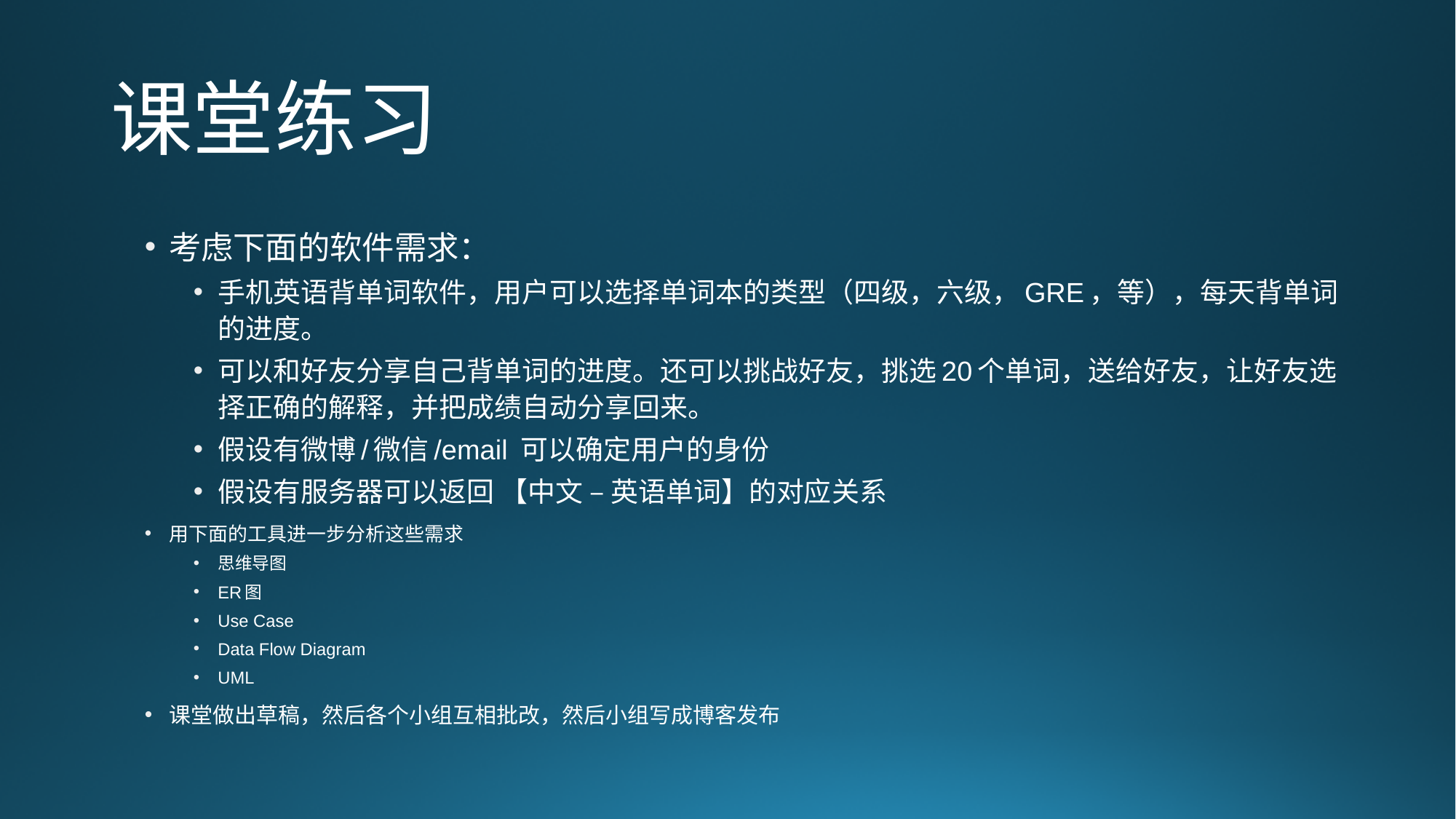

# 课堂练习
考虑下面的软件需求：
手机英语背单词软件，用户可以选择单词本的类型（四级，六级，GRE，等），每天背单词的进度。
可以和好友分享自己背单词的进度。还可以挑战好友，挑选20个单词，送给好友，让好友选择正确的解释，并把成绩自动分享回来。
假设有微博/微信/email 可以确定用户的身份
假设有服务器可以返回 【中文 – 英语单词】的对应关系
用下面的工具进一步分析这些需求
思维导图
ER图
Use Case
Data Flow Diagram
UML
课堂做出草稿，然后各个小组互相批改，然后小组写成博客发布